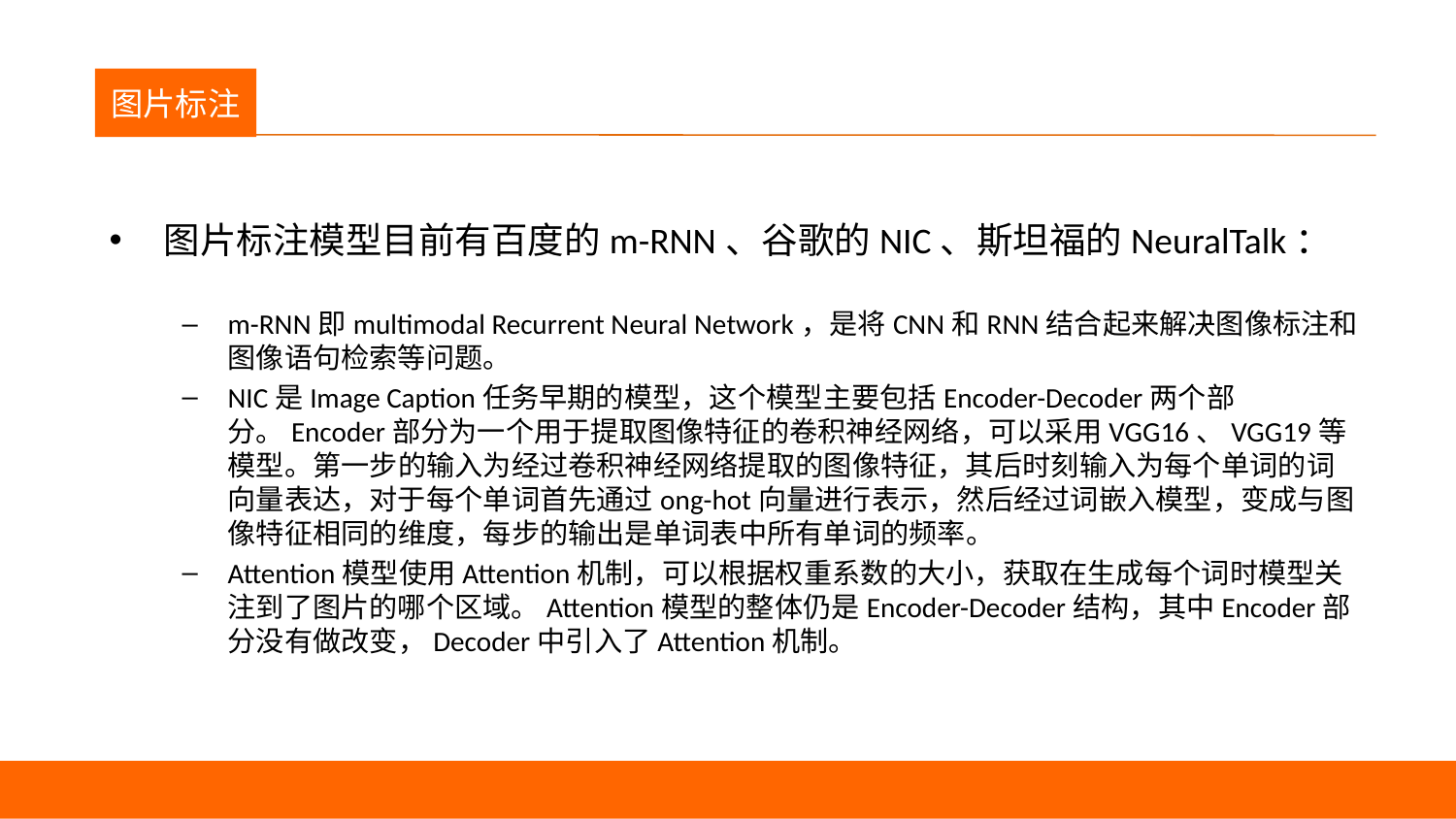

议程
图片标注

图片标注模型目前有百度的m-RNN、谷歌的NIC、斯坦福的NeuralTalk：

m-RNN即multimodal Recurrent Neural Network，是将CNN和RNN结合起来解决图像标注和图像语句检索等问题。
NIC是Image Caption任务早期的模型，这个模型主要包括Encoder-Decoder两个部分。Encoder部分为一个用于提取图像特征的卷积神经网络，可以采用VGG16、VGG19等模型。第一步的输入为经过卷积神经网络提取的图像特征，其后时刻输入为每个单词的词向量表达，对于每个单词首先通过ong-hot向量进行表示，然后经过词嵌入模型，变成与图像特征相同的维度，每步的输出是单词表中所有单词的频率。
Attention模型使用Attention机制，可以根据权重系数的大小，获取在生成每个词时模型关注到了图片的哪个区域。Attention模型的整体仍是Encoder-Decoder结构，其中Encoder部分没有做改变，Decoder中引入了Attention机制。